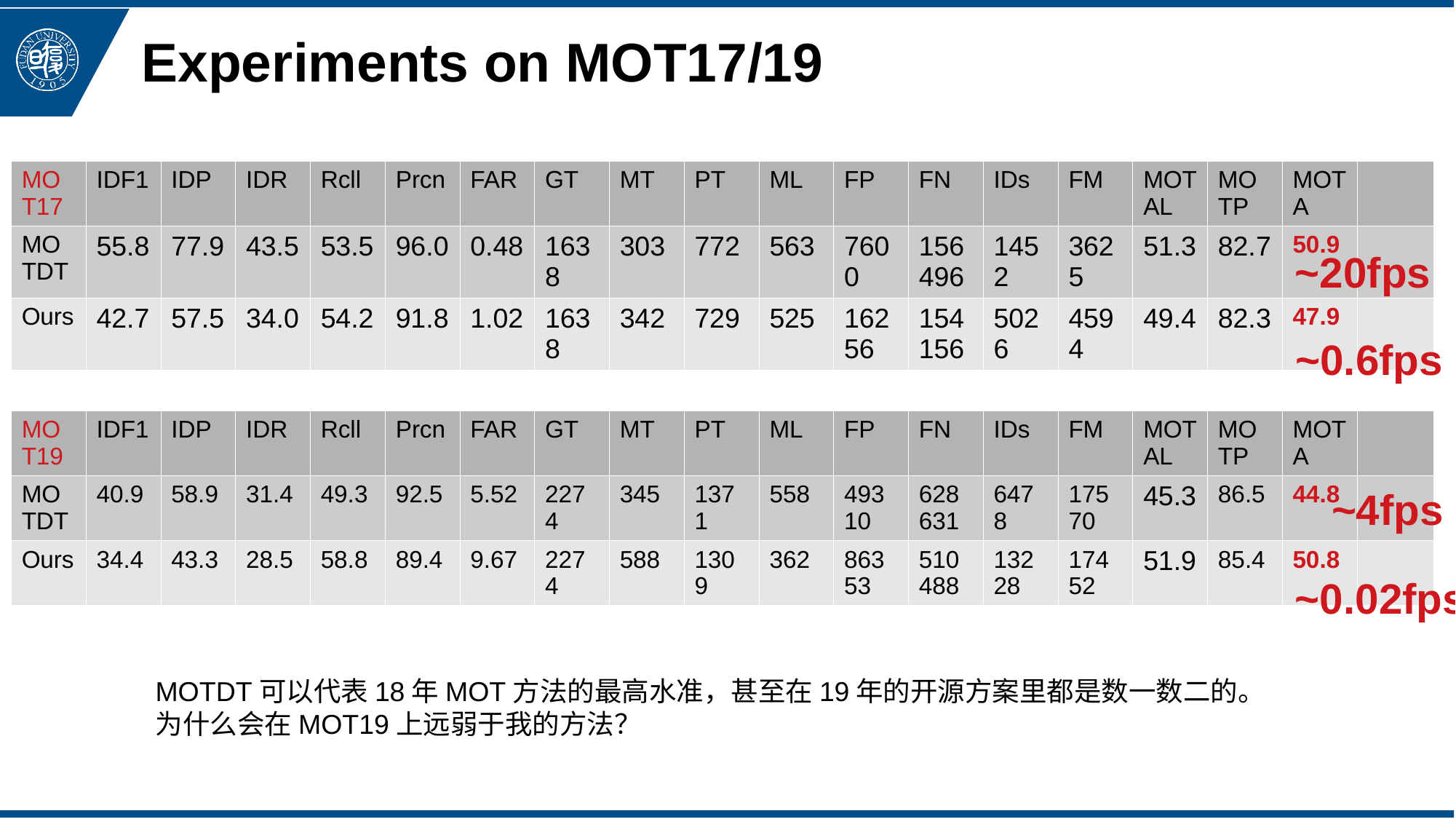

Experiments on MOT17/19
| MOT17 | IDF1 | IDP | IDR | Rcll | Prcn | FAR | GT | MT | PT | ML | FP | FN | IDs | FM | MOTAL | MOTP | MOTA |  |
| --- | --- | --- | --- | --- | --- | --- | --- | --- | --- | --- | --- | --- | --- | --- | --- | --- | --- | --- |
| MOTDT | 55.8 | 77.9 | 43.5 | 53.5 | 96.0 | 0.48 | 1638 | 303 | 772 | 563 | 7600 | 156496 | 1452 | 3625 | 51.3 | 82.7 | 50.9 |  |
| Ours | 42.7 | 57.5 | 34.0 | 54.2 | 91.8 | 1.02 | 1638 | 342 | 729 | 525 | 16256 | 154156 | 5026 | 4594 | 49.4 | 82.3 | 47.9 |  |
~20fps
~0.6fps
| MOT19 | IDF1 | IDP | IDR | Rcll | Prcn | FAR | GT | MT | PT | ML | FP | FN | IDs | FM | MOTAL | MOTP | MOTA |  |
| --- | --- | --- | --- | --- | --- | --- | --- | --- | --- | --- | --- | --- | --- | --- | --- | --- | --- | --- |
| MOTDT | 40.9 | 58.9 | 31.4 | 49.3 | 92.5 | 5.52 | 2274 | 345 | 1371 | 558 | 49310 | 628631 | 6478 | 17570 | 45.3 | 86.5 | 44.8 |  |
| Ours | 34.4 | 43.3 | 28.5 | 58.8 | 89.4 | 9.67 | 2274 | 588 | 1309 | 362 | 86353 | 510488 | 13228 | 17452 | 51.9 | 85.4 | 50.8 |  |
~4fps
~0.02fps
MOTDT可以代表18年MOT方法的最高水准，甚至在19年的开源方案里都是数一数二的。
为什么会在MOT19上远弱于我的方法？